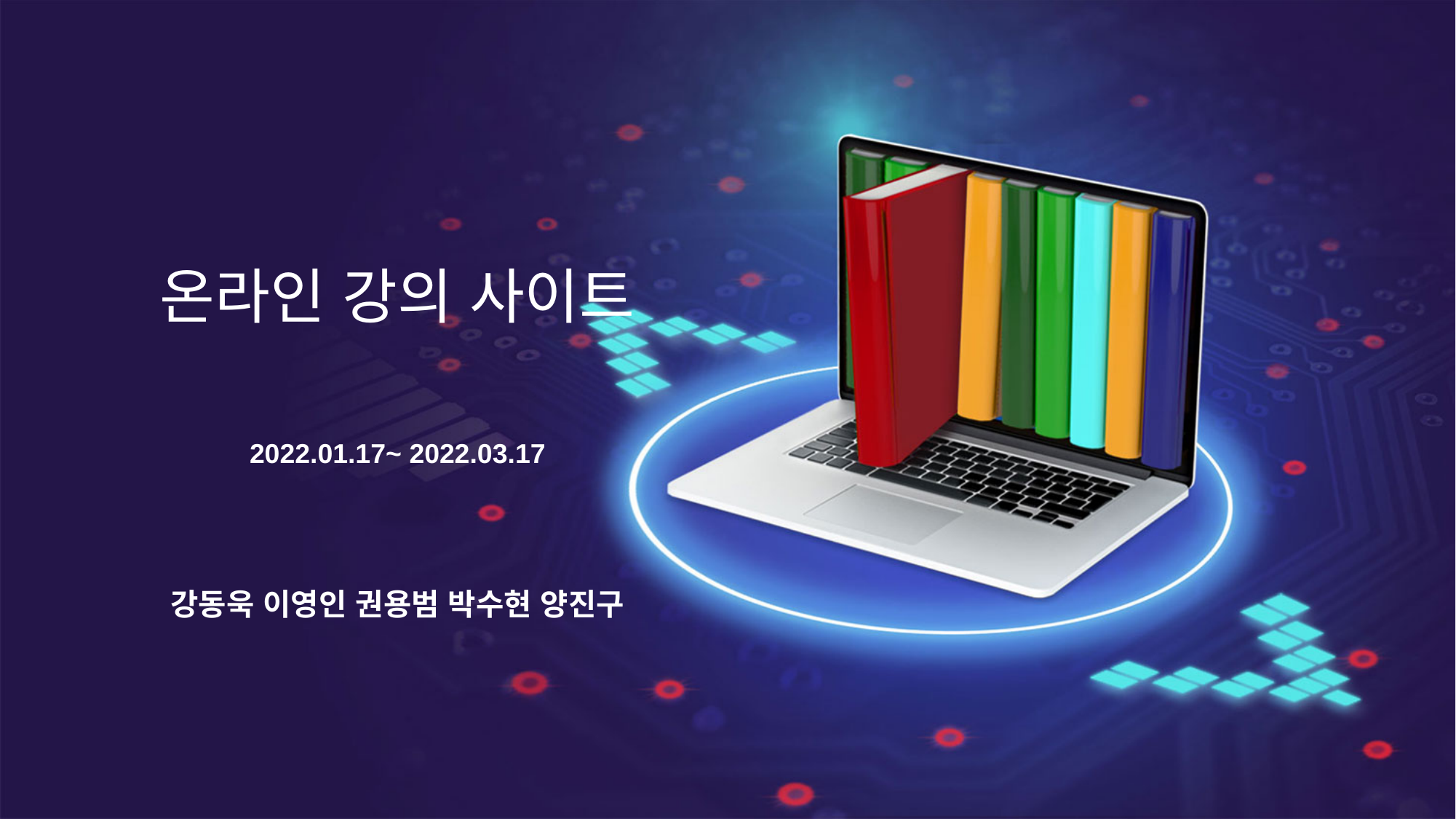

온라인 강의 사이트
2022.01.17~ 2022.03.17
강동욱 이영인 권용범 박수현 양진구